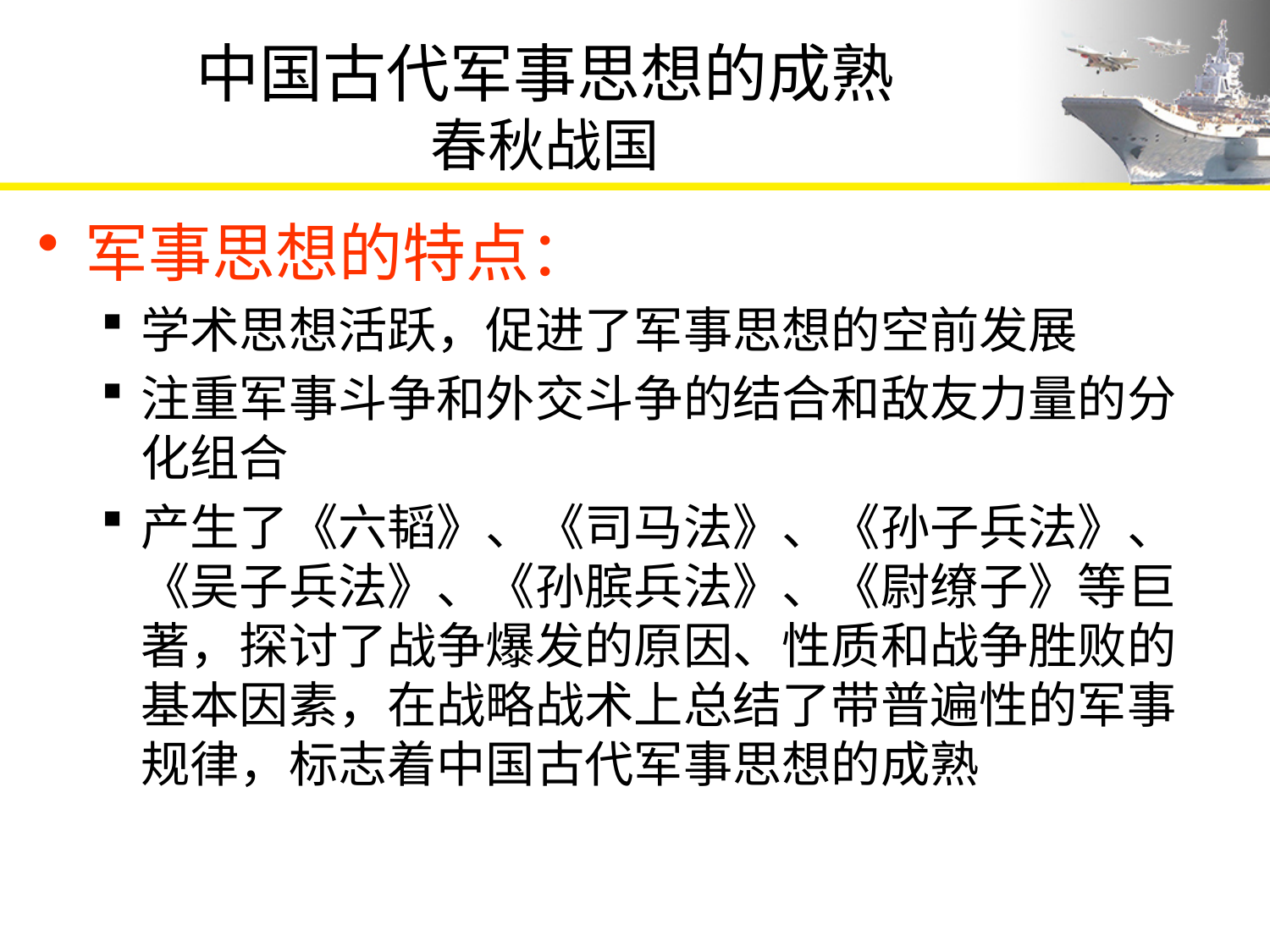

# 中国古代军事思想的成熟 春秋战国
军事思想的特点：
学术思想活跃，促进了军事思想的空前发展
注重军事斗争和外交斗争的结合和敌友力量的分化组合
产生了《六韬》、《司马法》、《孙子兵法》、《吴子兵法》、《孙膑兵法》、《尉缭子》等巨著，探讨了战争爆发的原因、性质和战争胜败的基本因素，在战略战术上总结了带普遍性的军事规律，标志着中国古代军事思想的成熟